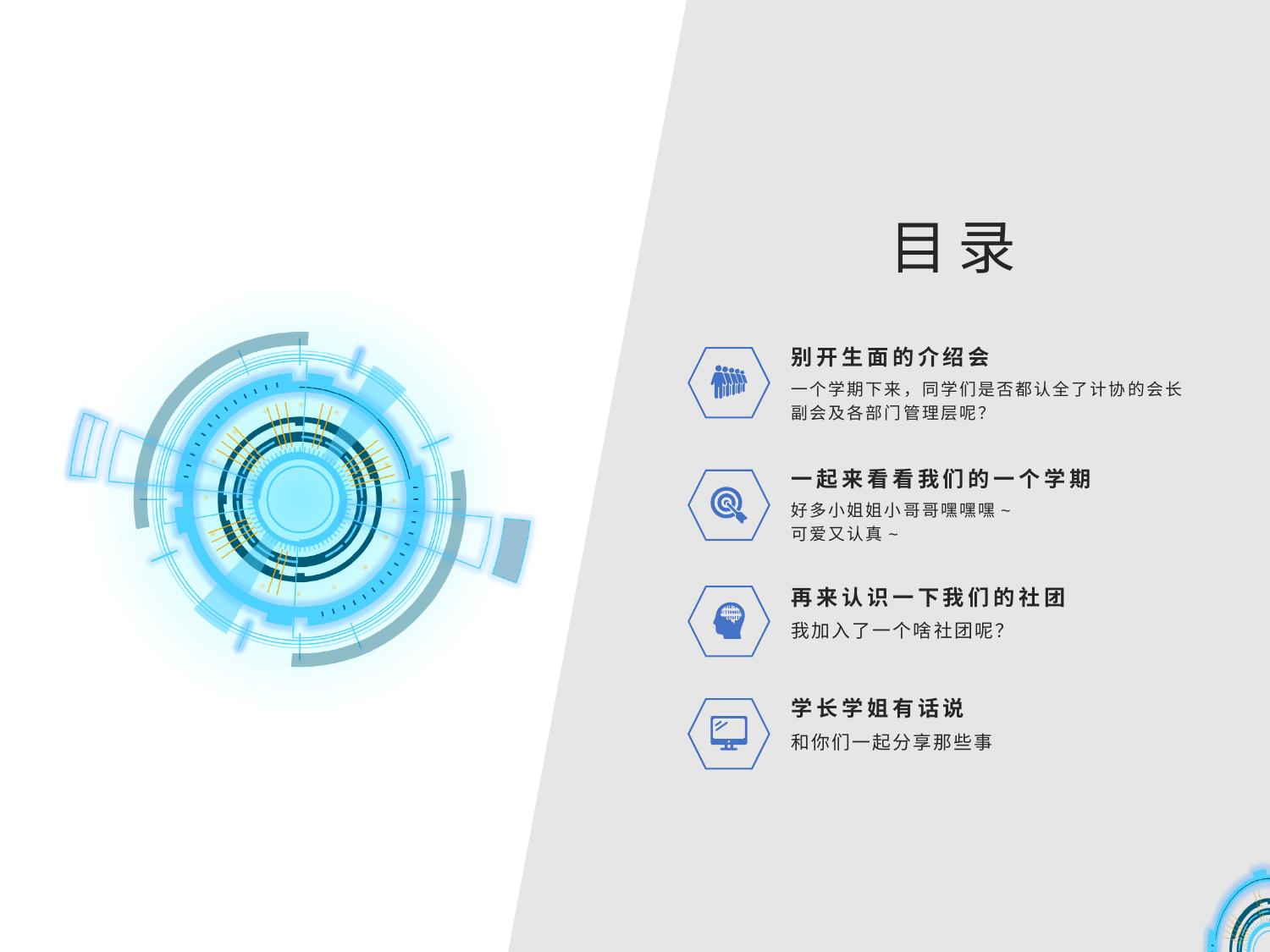

目录
别开生面的介绍会

一个学期下来，同学们是否都认全了计协的会长副会及各部门管理层呢？
一起来看看我们的一个学期

好多小姐姐小哥哥嘿嘿嘿~
可爱又认真~
再来认识一下我们的社团

我加入了一个啥社团呢？
学长学姐有话说

和你们一起分享那些事